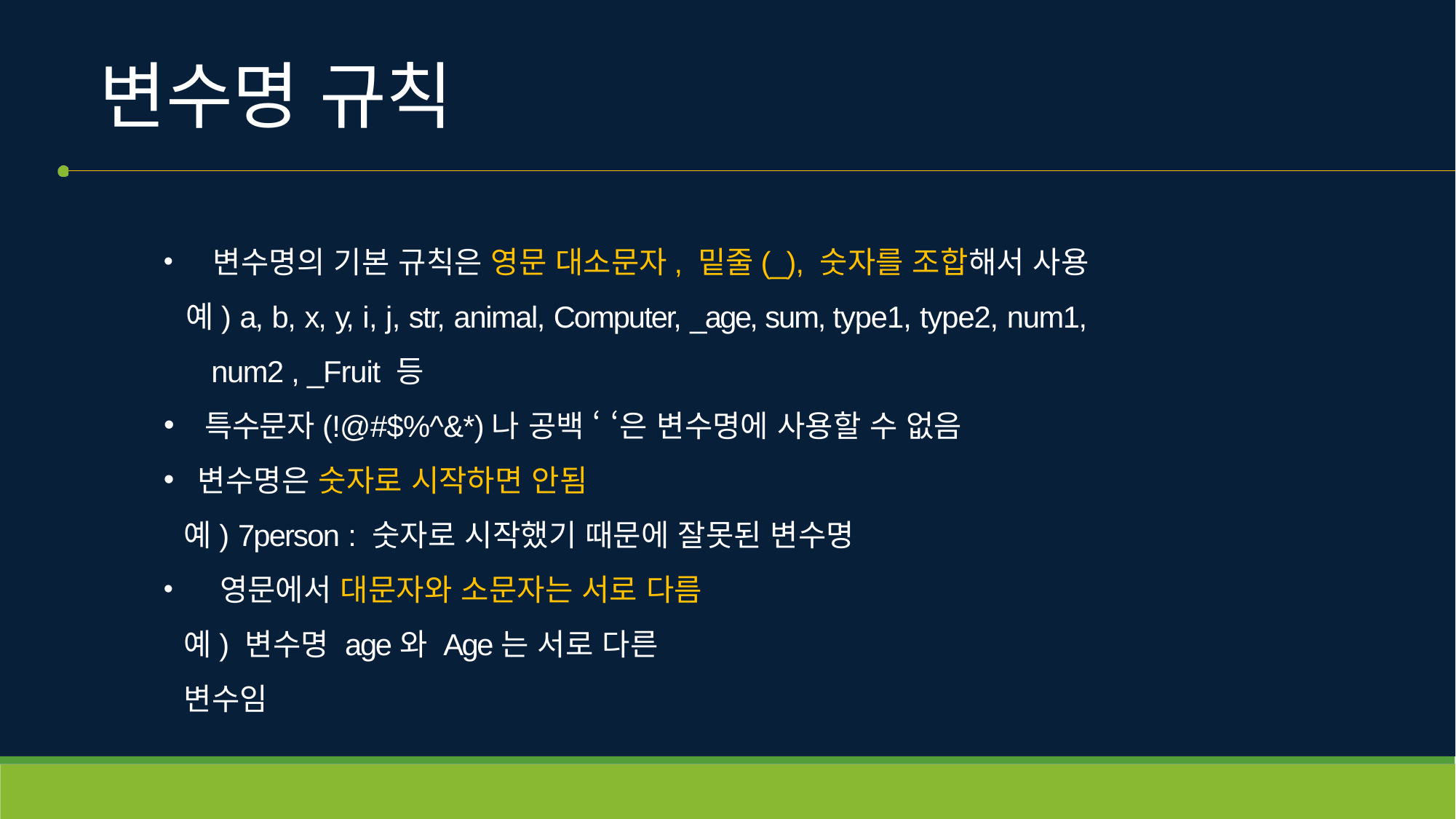

# 변수명 규칙

	변수명의 기본 규칙은 영문 대소문자, 밑줄(_), 숫자를 조합해서 사용  예) a, b, x, y, i, j, str, animal, Computer, _age, sum, type1, type2, num1,
num2 , _Fruit 등
특수문자(!@#$%^&*)나 공백 ‘ ‘은 변수명에 사용할 수 없음
변수명은 숫자로 시작하면 안됨
예) 7person : 숫자로 시작했기 때문에 잘못된 변수명
	영문에서 대문자와 소문자는 서로 다름  예) 변수명 age와 Age는 서로 다른 변수임